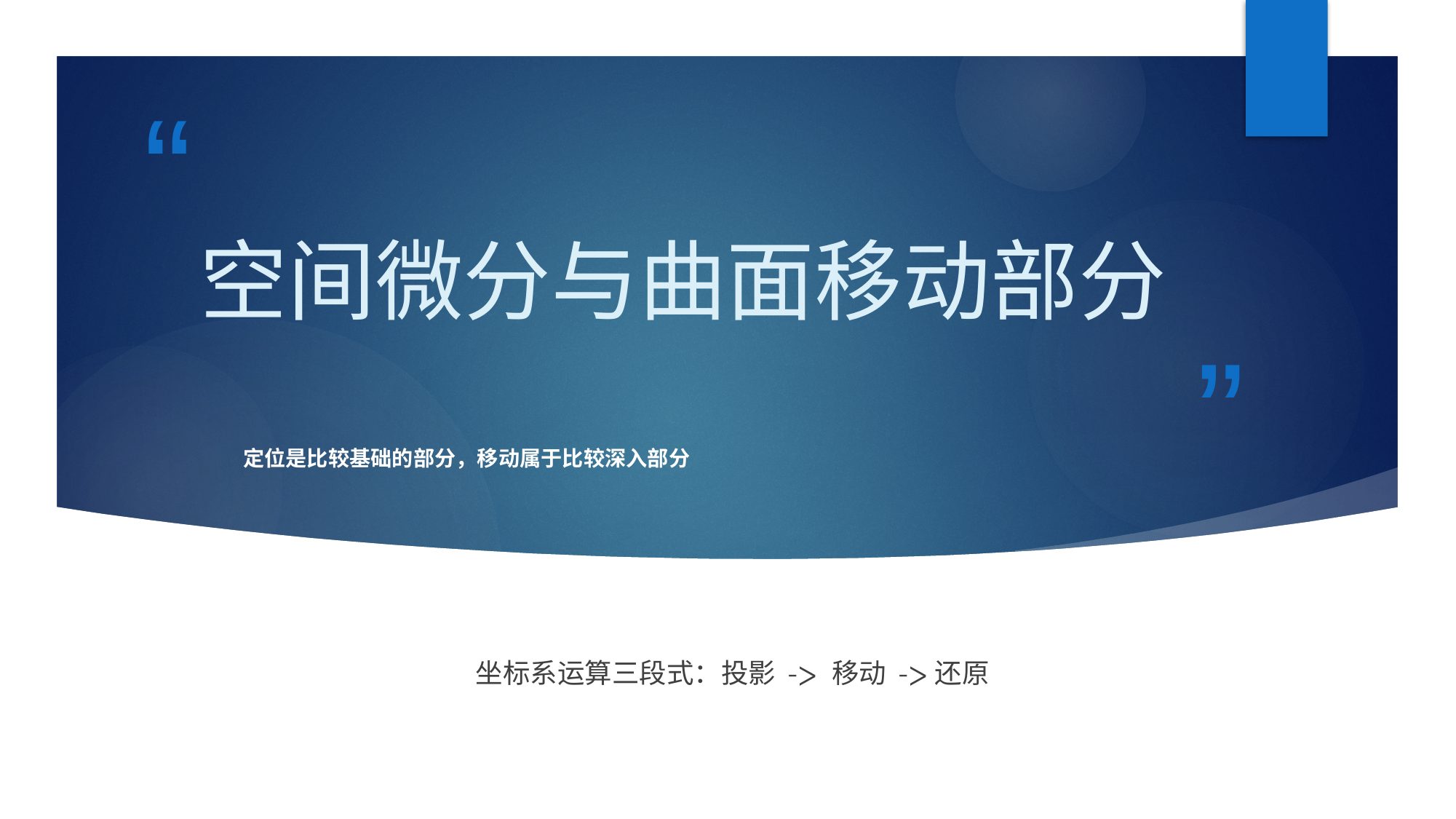

# 空间微分与曲面移动部分
定位是比较基础的部分，移动属于比较深入部分
坐标系运算三段式：投影 -> 移动 ->还原